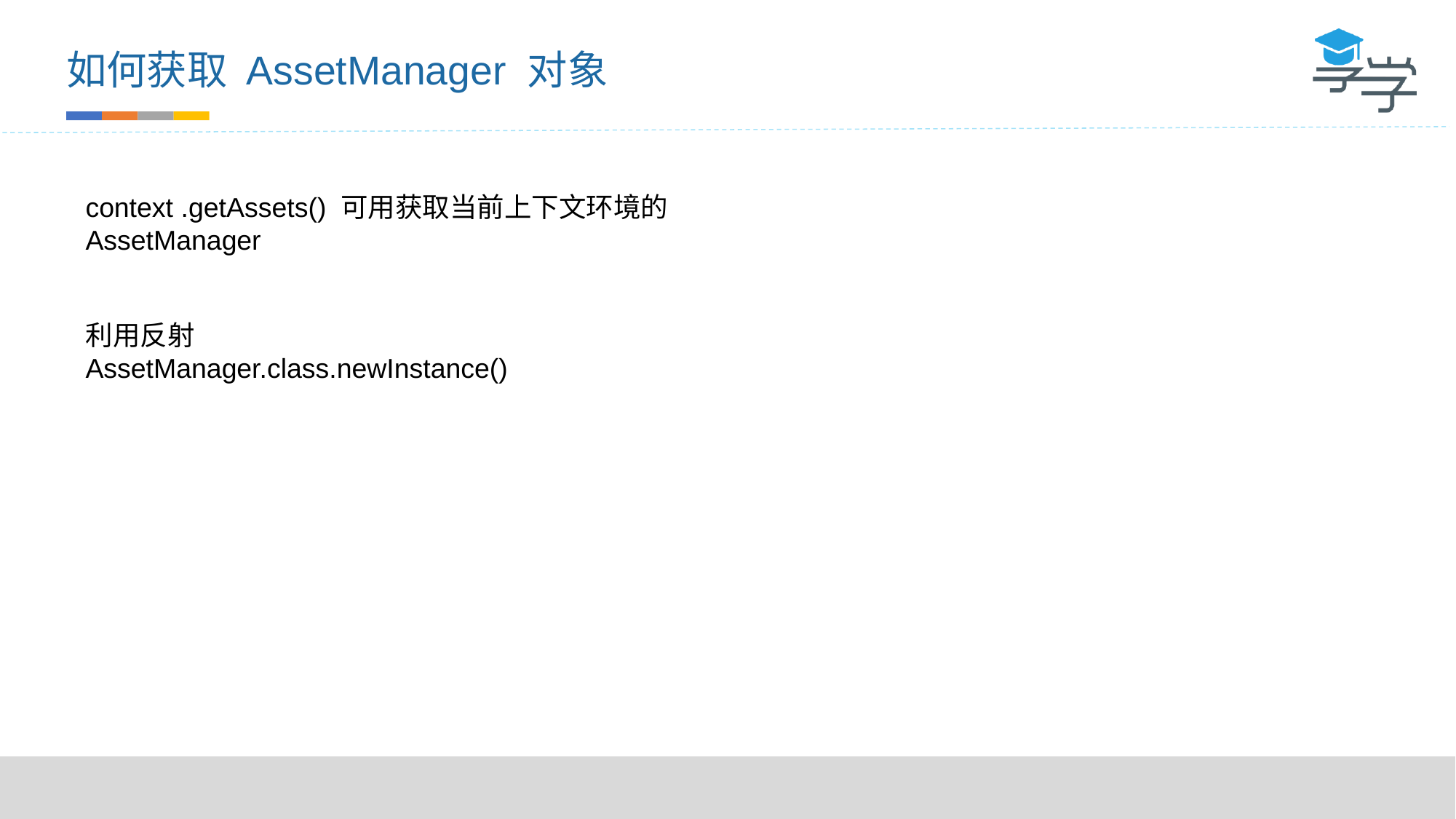

如何获取 AssetManager 对象

context .getAssets() 可用获取当前上下文环境的 AssetManager
利用反射 AssetManager.class.newInstance()